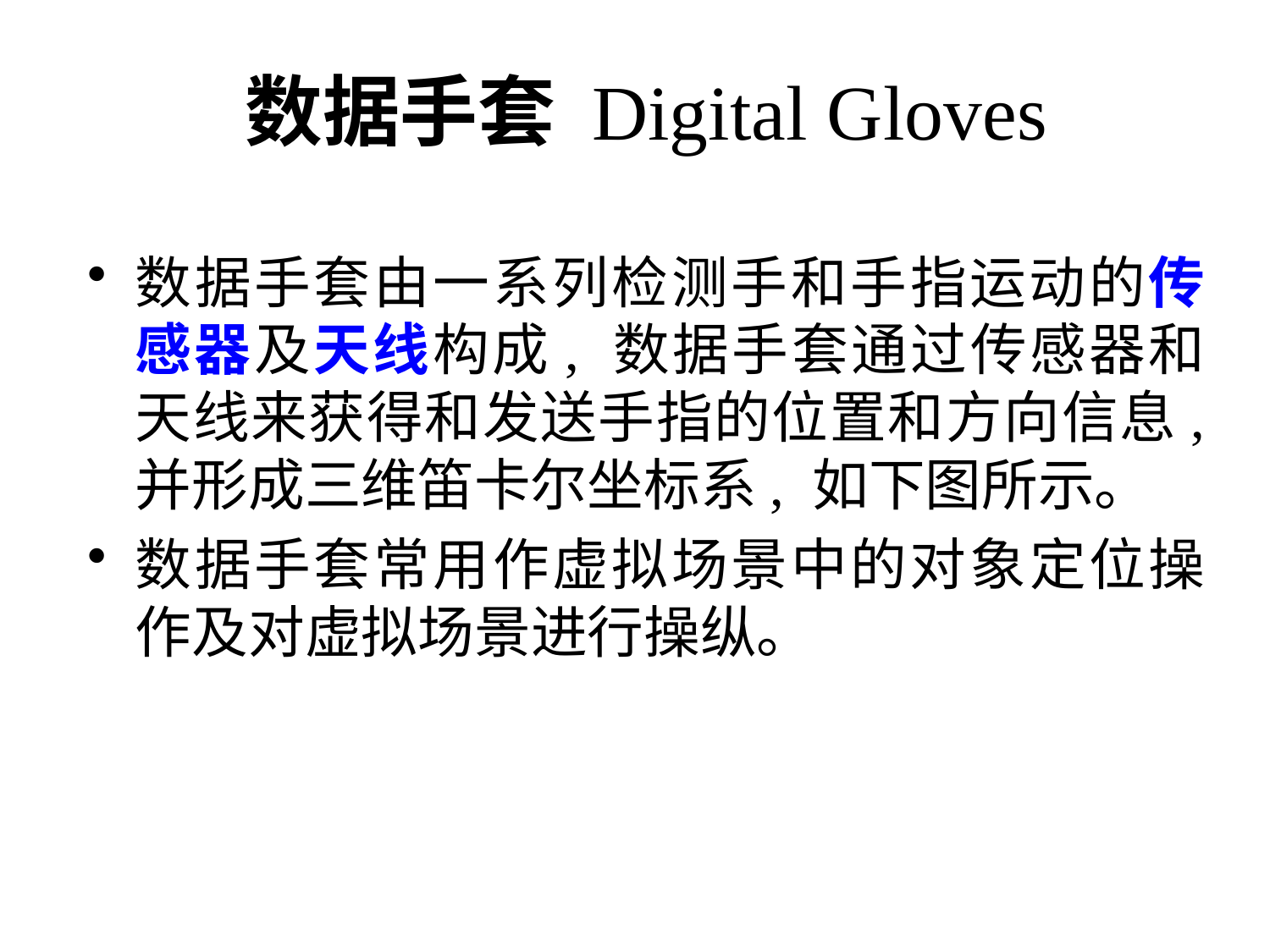

# 数据手套 Digital Gloves
数据手套由一系列检测手和手指运动的传感器及天线构成, 数据手套通过传感器和天线来获得和发送手指的位置和方向信息, 并形成三维笛卡尔坐标系, 如下图所示。
数据手套常用作虚拟场景中的对象定位操作及对虚拟场景进行操纵。